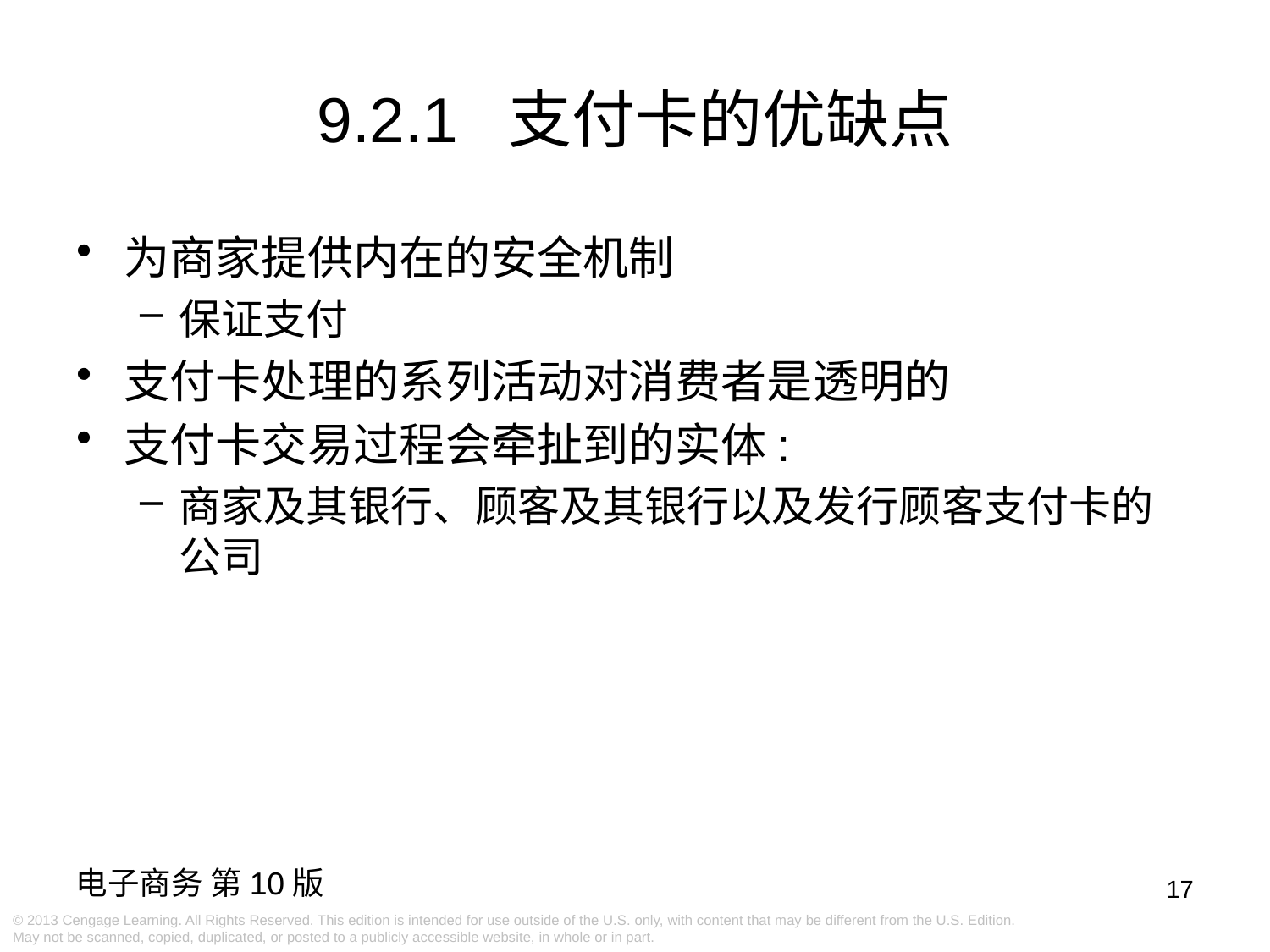

# 9.2.1  支付卡的优缺点
为商家提供内在的安全机制
保证支付
支付卡处理的系列活动对消费者是透明的
支付卡交易过程会牵扯到的实体:
商家及其银行、顾客及其银行以及发行顾客支付卡的公司

17